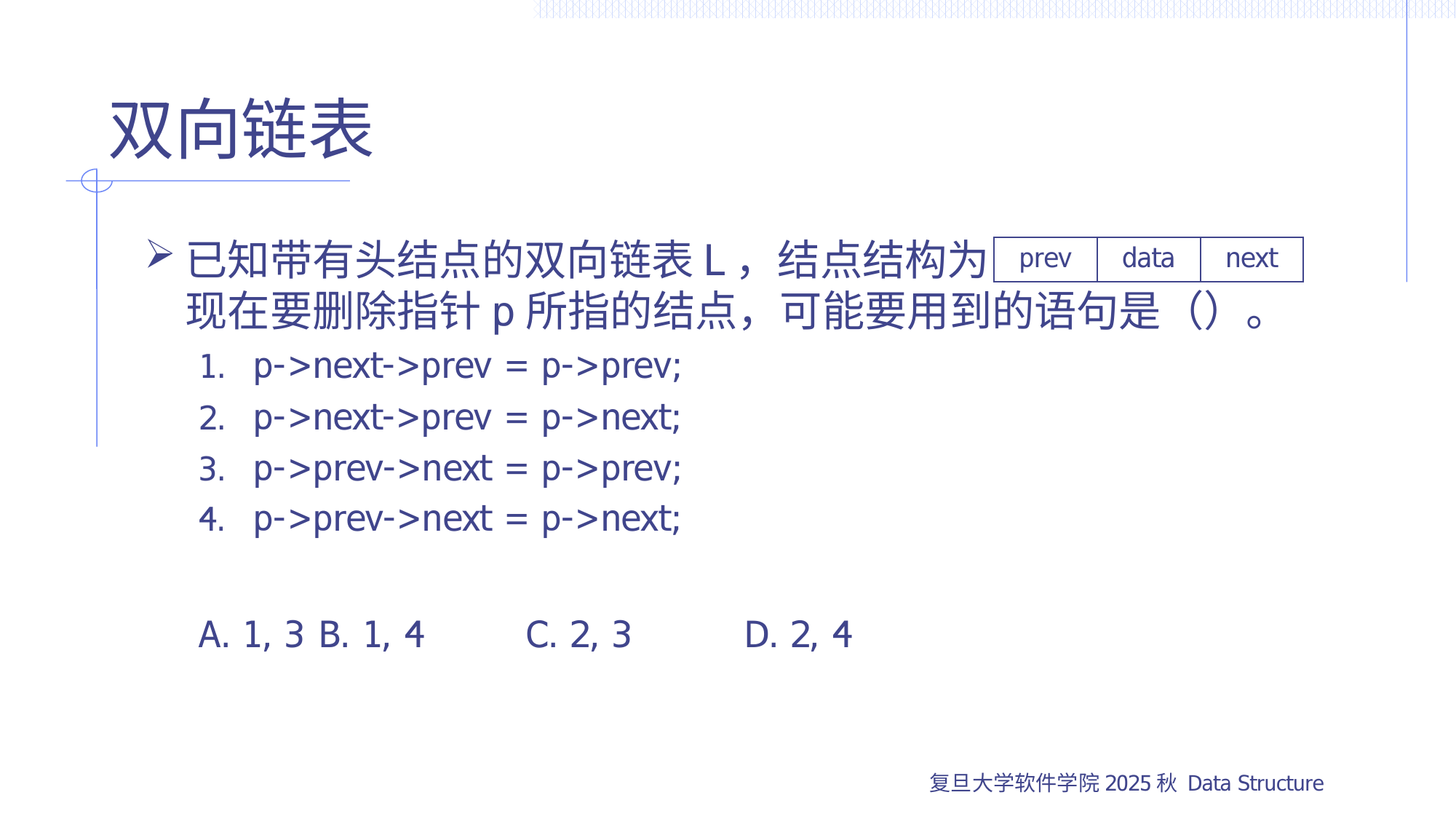

# 双向链表
已知带有头结点的双向链表L，结点结构为
现在要删除指针p所指的结点，可能要用到的语句是（）。
p->next->prev = p->prev;
p->next->prev = p->next;
p->prev->next = p->prev;
p->prev->next = p->next;

A. 1, 3	 B. 1, 4	C. 2, 3		D. 2, 4
| prev | data | next |
| --- | --- | --- |